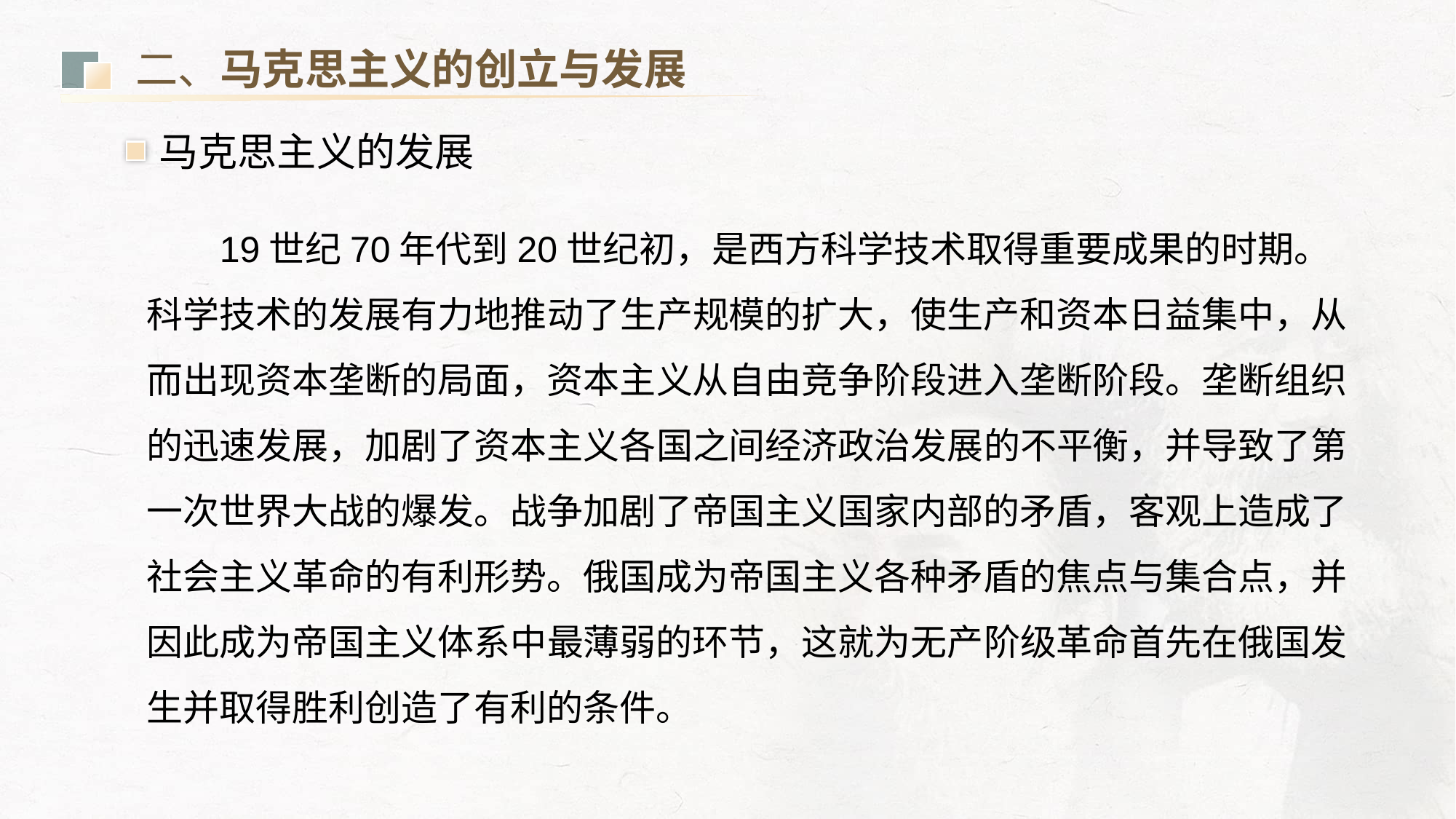

二、马克思主义的创立与发展

马克思主义的发展

19世纪70年代到20世纪初，是西方科学技术取得重要成果的时期。科学技术的发展有力地推动了生产规模的扩大，使生产和资本日益集中，从而出现资本垄断的局面，资本主义从自由竞争阶段进入垄断阶段。垄断组织的迅速发展，加剧了资本主义各国之间经济政治发展的不平衡，并导致了第一次世界大战的爆发。战争加剧了帝国主义国家内部的矛盾，客观上造成了社会主义革命的有利形势。俄国成为帝国主义各种矛盾的焦点与集合点，并因此成为帝国主义体系中最薄弱的环节，这就为无产阶级革命首先在俄国发生并取得胜利创造了有利的条件。